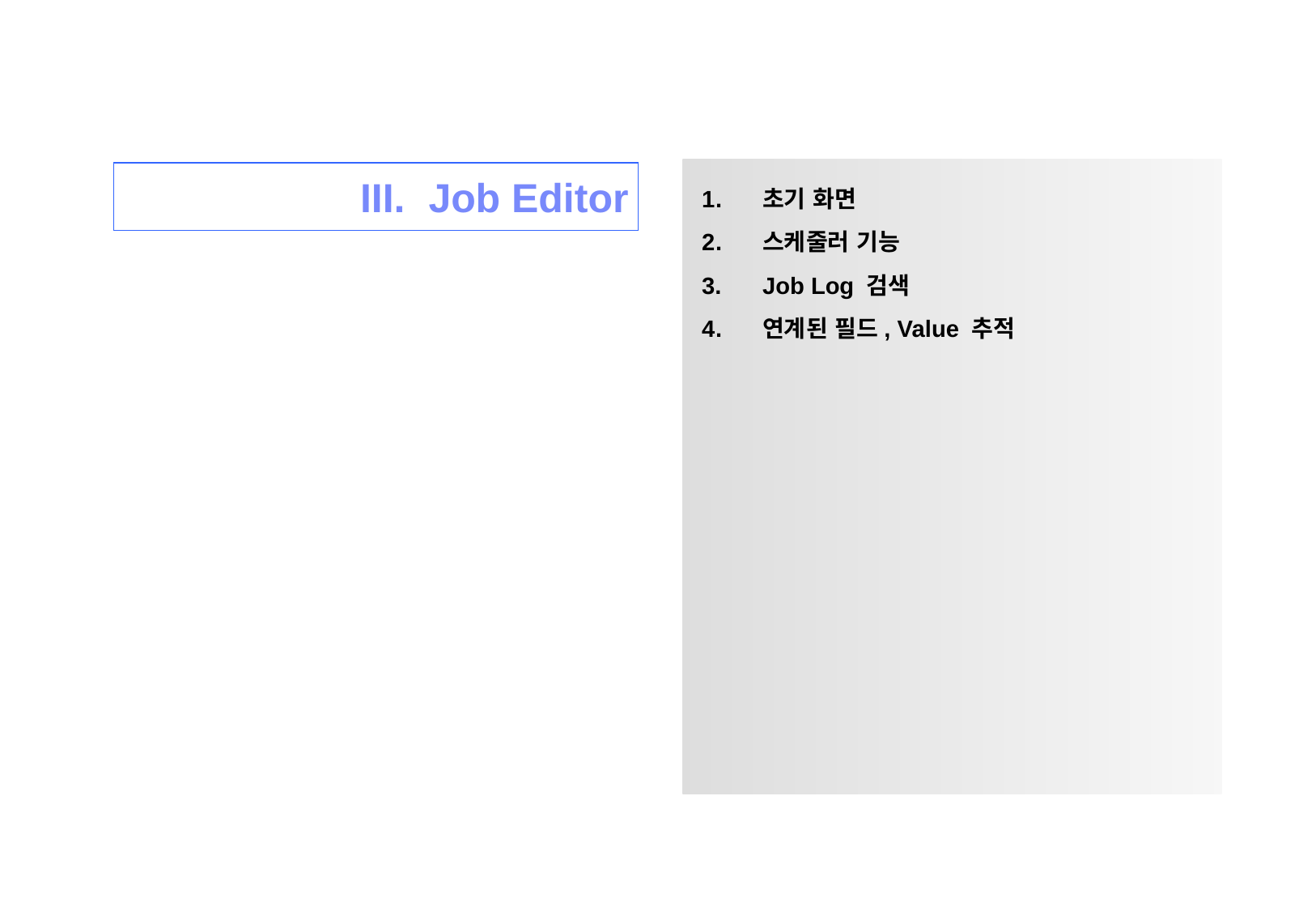

초기 화면
스케줄러 기능
Job Log 검색
연계된 필드, Value 추적

Job Editor